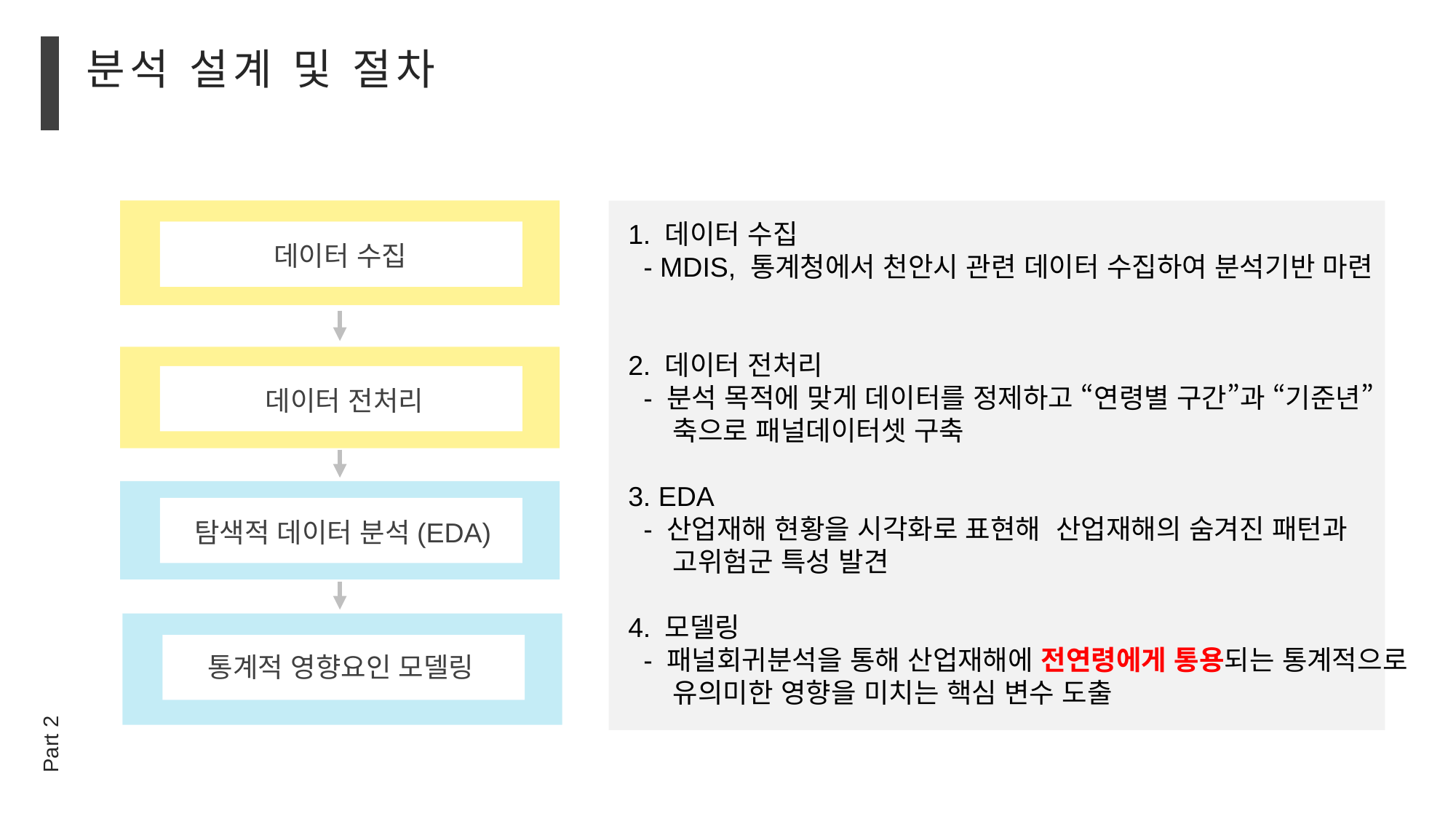

분석 설계 및 절차

1. 데이터 수집
  - MDIS, 통계청에서 천안시 관련 데이터 수집하여 분석기반 마련

2. 데이터 전처리
  - 분석 목적에 맞게 데이터를 정제하고 “연령별 구간”과 “기준년”
     축으로 패널데이터셋 구축

3. EDA
  - 산업재해 현황을 시각화로 표현해  산업재해의 숨겨진 패턴과
     고위험군 특성 발견

4. 모델링
  - 패널회귀분석을 통해 산업재해에 전연령에게 통용되는 통계적으로
     유의미한 영향을 미치는 핵심 변수 도출

데이터 수집

데이터 전처리

탐색적 데이터 분석(EDA)

통계적 영향요인 모델링
?
Part 2